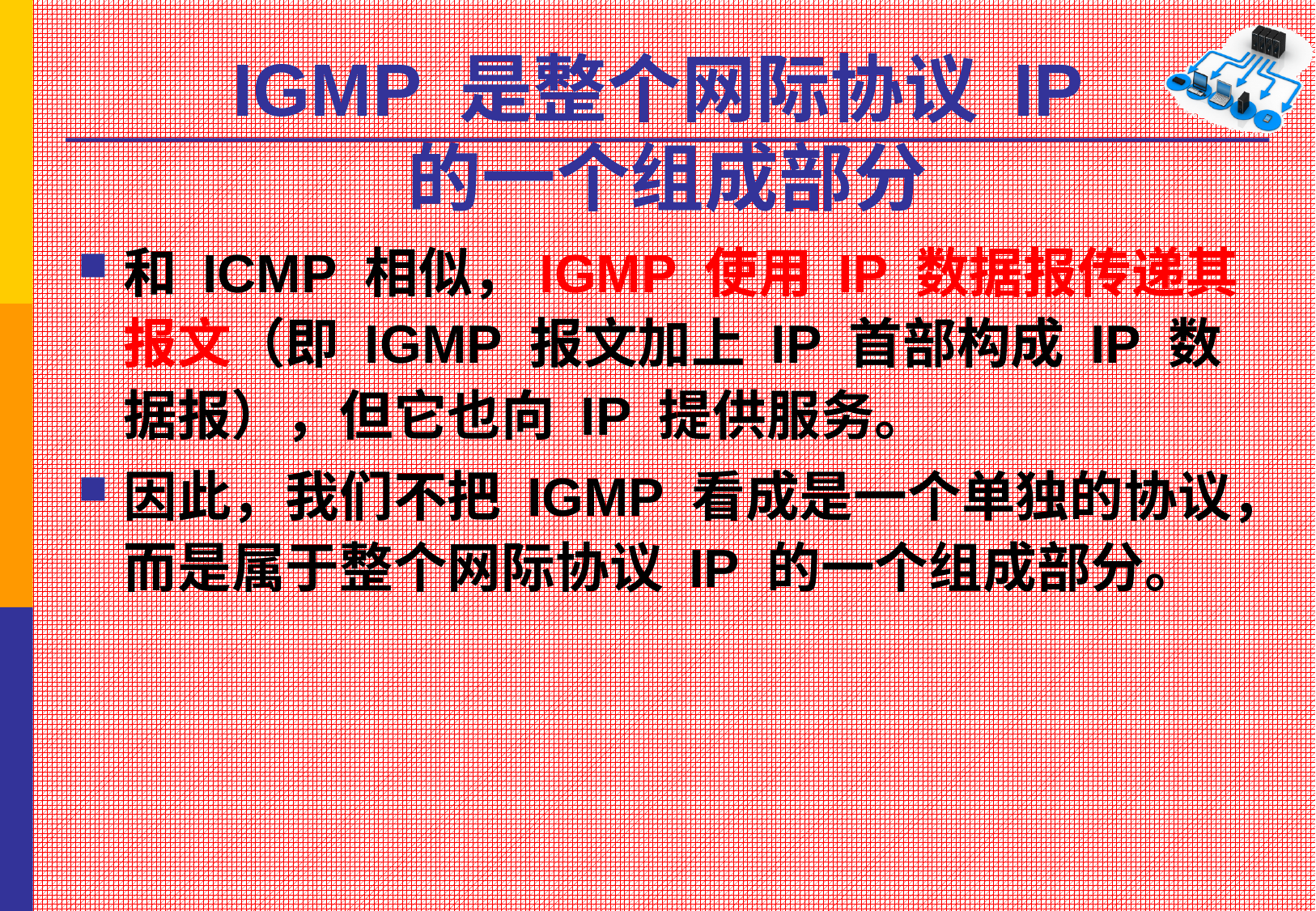

# IGMP 是整个网际协议 IP 的一个组成部分
和 ICMP 相似，IGMP 使用 IP 数据报传递其报文（即 IGMP 报文加上 IP 首部构成 IP 数据报），但它也向 IP 提供服务。
因此，我们不把 IGMP 看成是一个单独的协议，而是属于整个网际协议 IP 的一个组成部分。